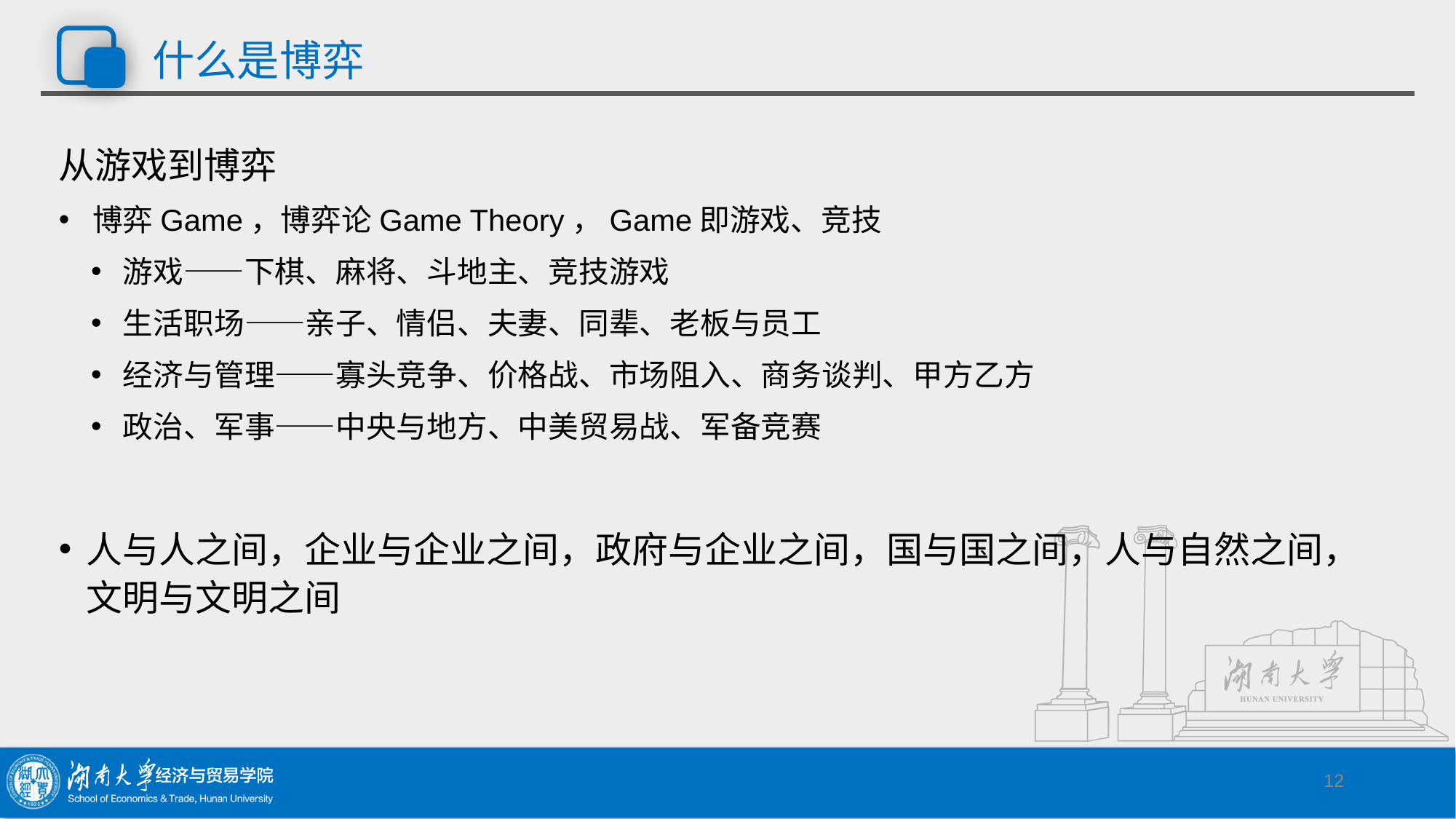

# 什么是博弈
从游戏到博弈
博弈Game，博弈论Game Theory，Game即游戏、竞技
游戏——下棋、麻将、斗地主、竞技游戏
生活职场——亲子、情侣、夫妻、同辈、老板与员工
经济与管理——寡头竞争、价格战、市场阻入、商务谈判、甲方乙方
政治、军事——中央与地方、中美贸易战、军备竞赛

人与人之间，企业与企业之间，政府与企业之间，国与国之间，人与自然之间，文明与文明之间